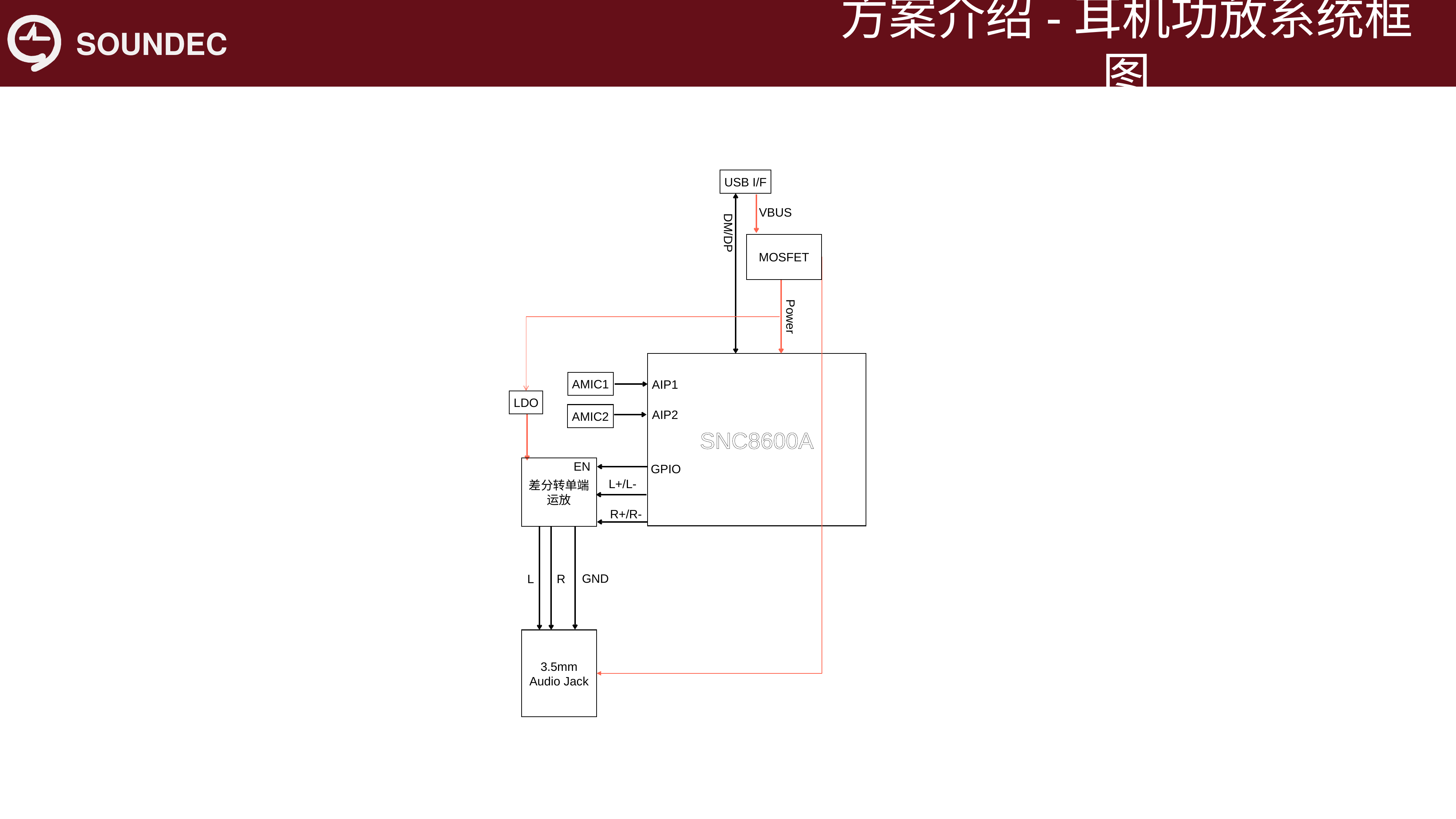

方案介绍-耳机功放系统框图
USB I/F
VBUS
DM/DP
MOSFET
Power
SNC8600A
AMIC1
AIP1
LDO
AIP2
AMIC2
EN
GPIO
差分转单端
运放
L+/L-
R+/R-
GND
L
R
3.5mm
Audio Jack